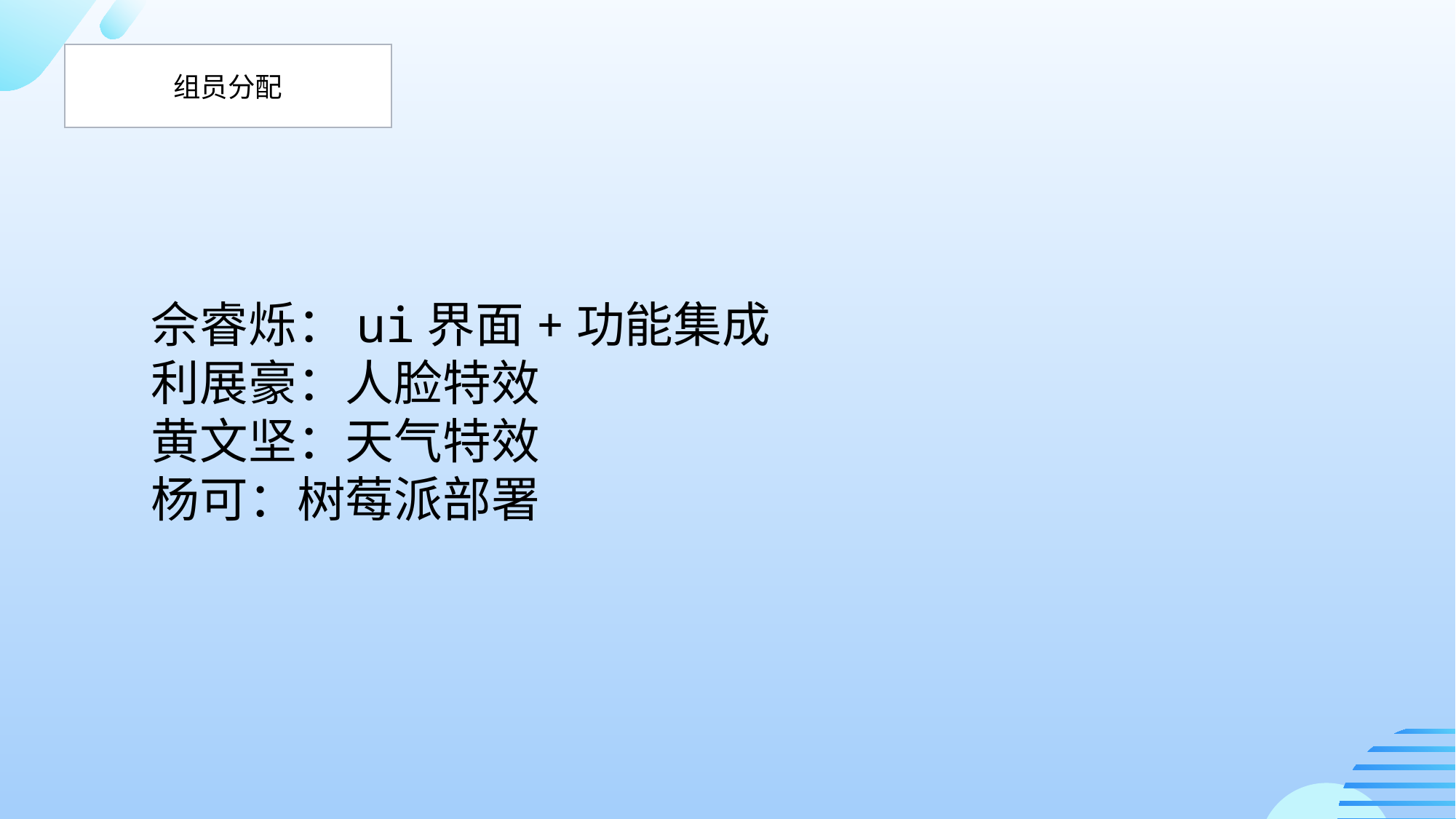

组员分配
佘睿烁：ui界面+功能集成
利展豪：人脸特效
黄文坚：天气特效
杨可：树莓派部署